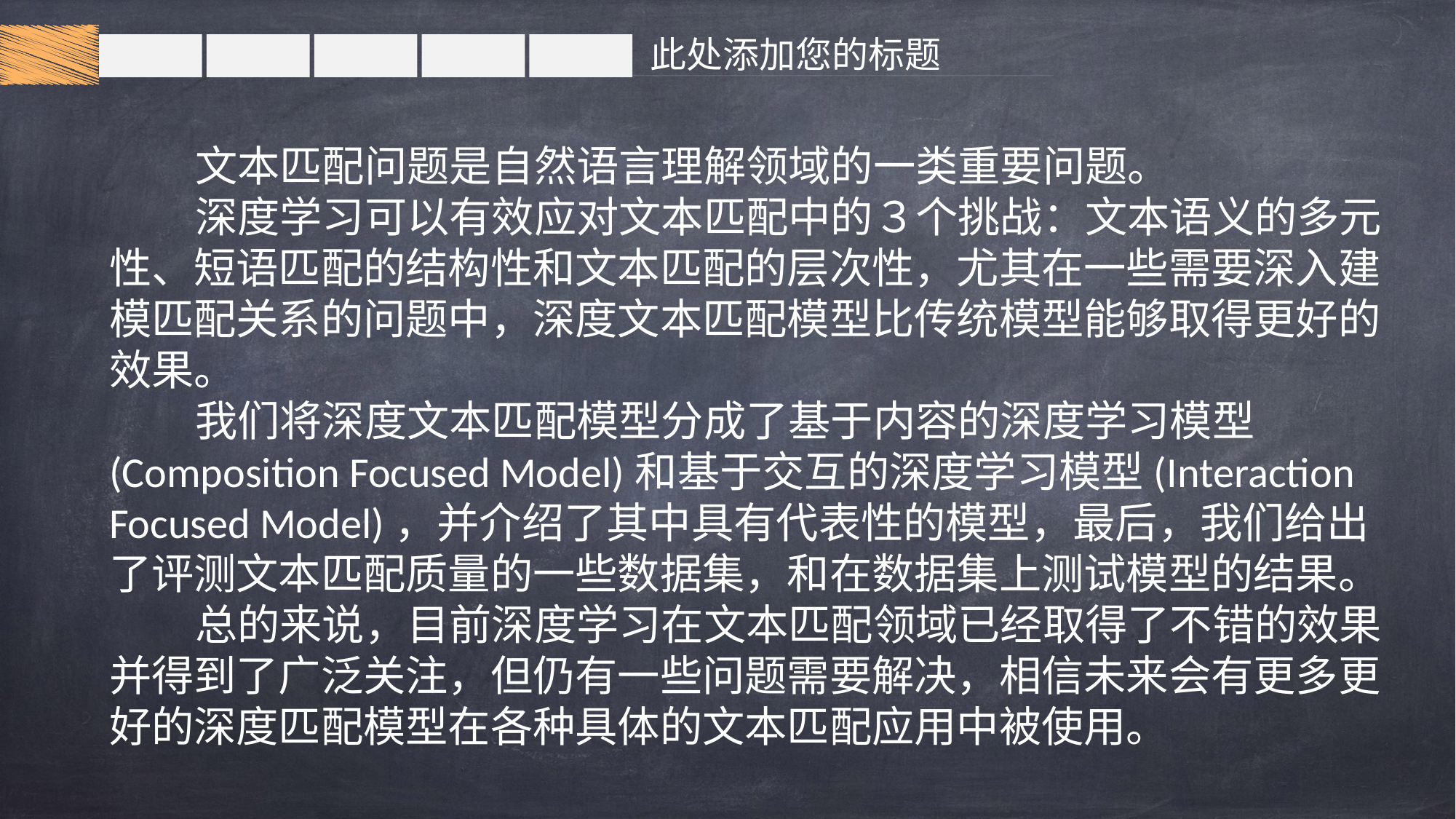

此处添加您的标题

        文本匹配问题是自然语言理解领域的一类重要问题。
        深度学习可以有效应对文本匹配中的３个挑战：文本语义的多元性、短语匹配的结构性和文本匹配的层次性，尤其在一些需要深入建模匹配关系的问题中，深度文本匹配模型比传统模型能够取得更好的效果。
        我们将深度文本匹配模型分成了基于内容的深度学习模型(Composition Focused Model)和基于交互的深度学习模型(Interaction Focused Model)，并介绍了其中具有代表性的模型，最后，我们给出了评测文本匹配质量的一些数据集，和在数据集上测试模型的结果。
        总的来说，目前深度学习在文本匹配领域已经取得了不错的效果并得到了广泛关注，但仍有一些问题需要解决，相信未来会有更多更好的深度匹配模型在各种具体的文本匹配应用中被使用。